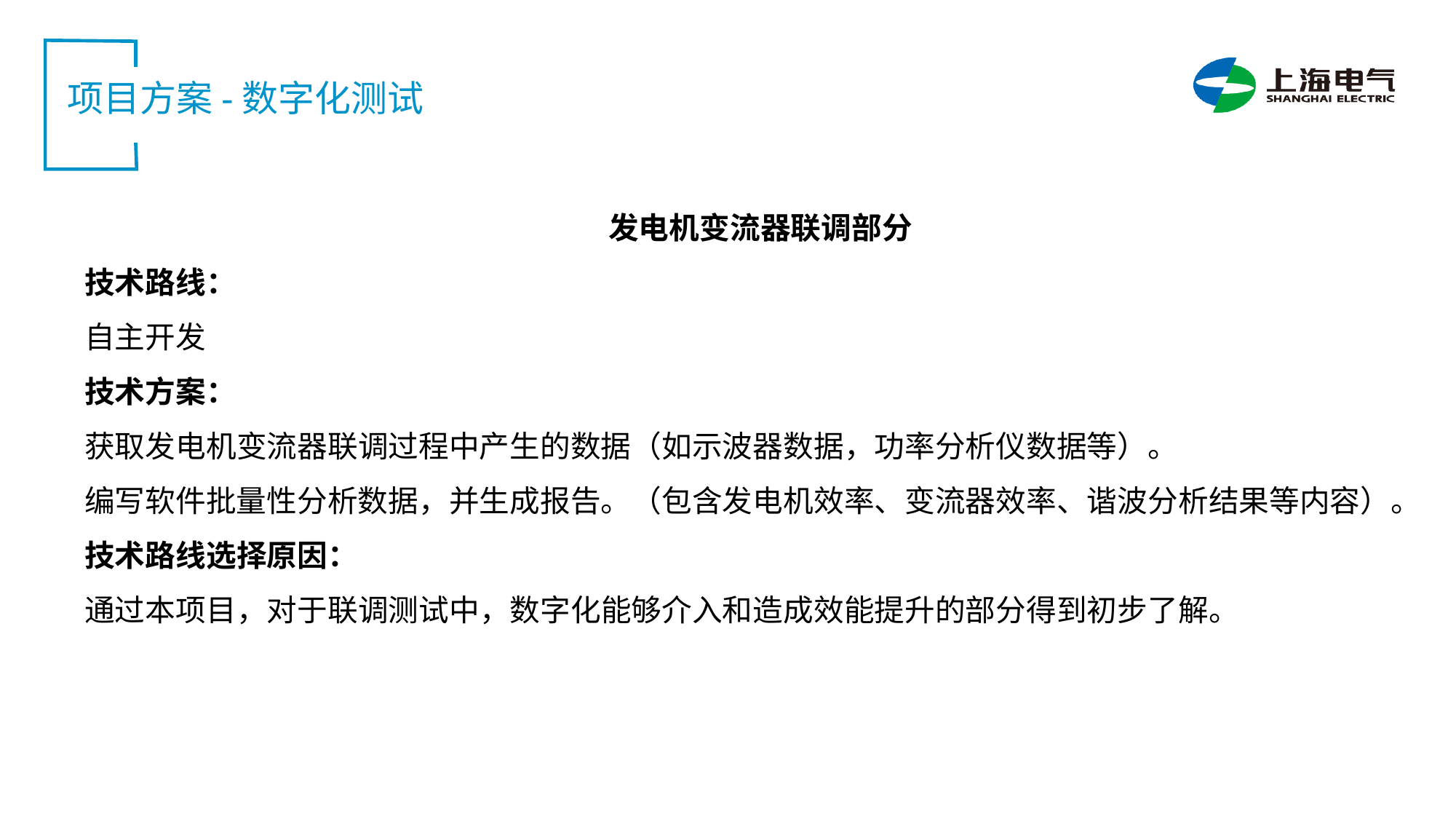

项目方案-数字化测试

发电机变流器联调部分
技术路线：
自主开发
技术方案：
获取发电机变流器联调过程中产生的数据（如示波器数据，功率分析仪数据等）。
编写软件批量性分析数据，并生成报告。（包含发电机效率、变流器效率、谐波分析结果等内容）。
技术路线选择原因：
通过本项目，对于联调测试中，数字化能够介入和造成效能提升的部分得到初步了解。